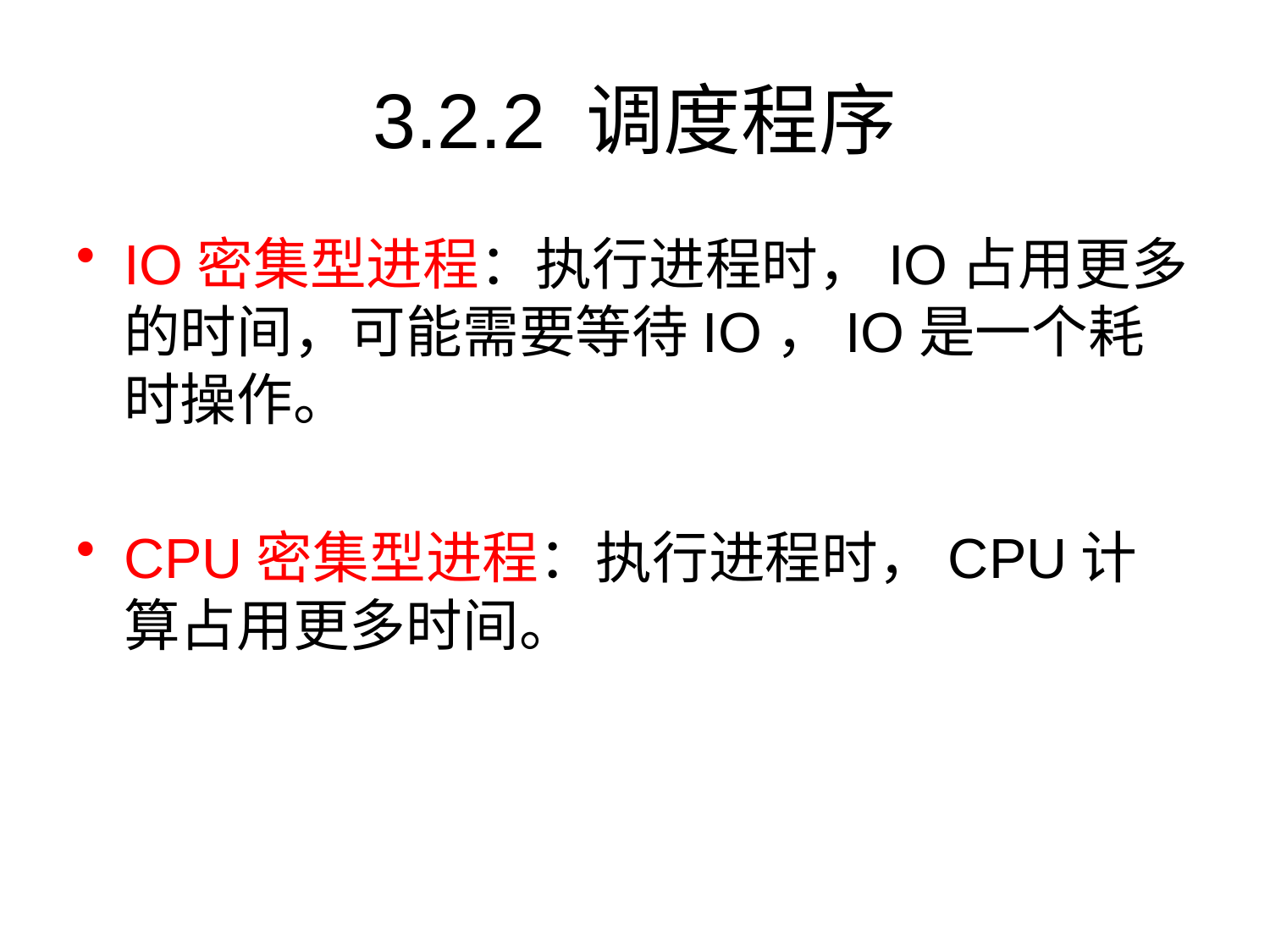

# 3.2.2 调度程序
IO密集型进程：执行进程时，IO占用更多的时间，可能需要等待IO，IO是一个耗时操作。

CPU密集型进程：执行进程时，CPU计算占用更多时间。